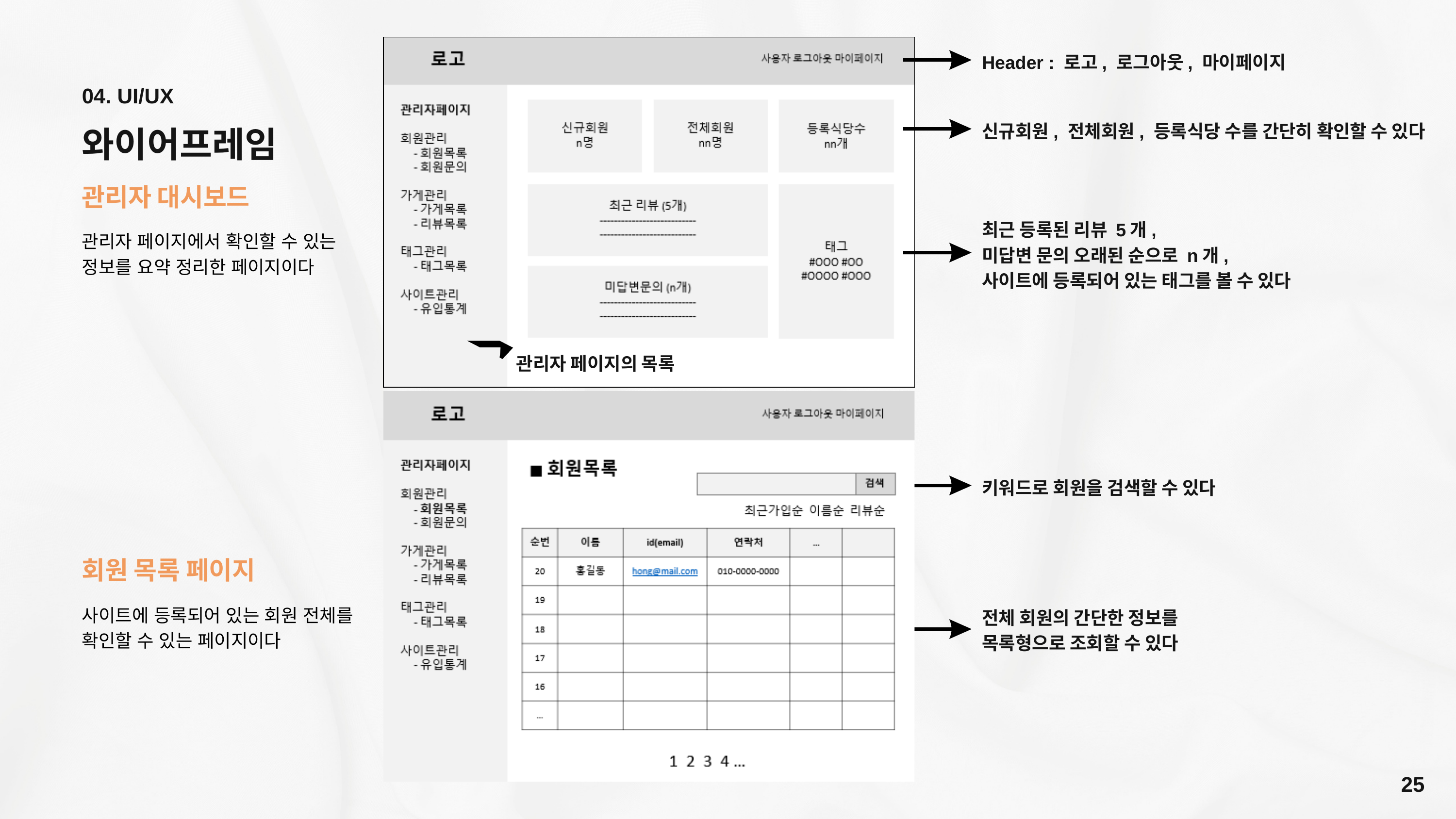

Header : 로고, 로그아웃, 마이페이지

04. UI/UX
신규회원, 전체회원, 등록식당 수를 간단히 확인할 수 있다

와이어프레임
관리자 대시보드
최근 등록된 리뷰 5개,
미답변 문의 오래된 순으로 n개,
사이트에 등록되어 있는 태그를 볼 수 있다
관리자 페이지에서 확인할 수 있는 정보를 요약 정리한 페이지이다

관리자 페이지의 목록

키워드로 회원을 검색할 수 있다

회원 목록 페이지
사이트에 등록되어 있는 회원 전체를 확인할 수 있는 페이지이다
전체 회원의 간단한 정보를 목록형으로 조회할 수 있다

25